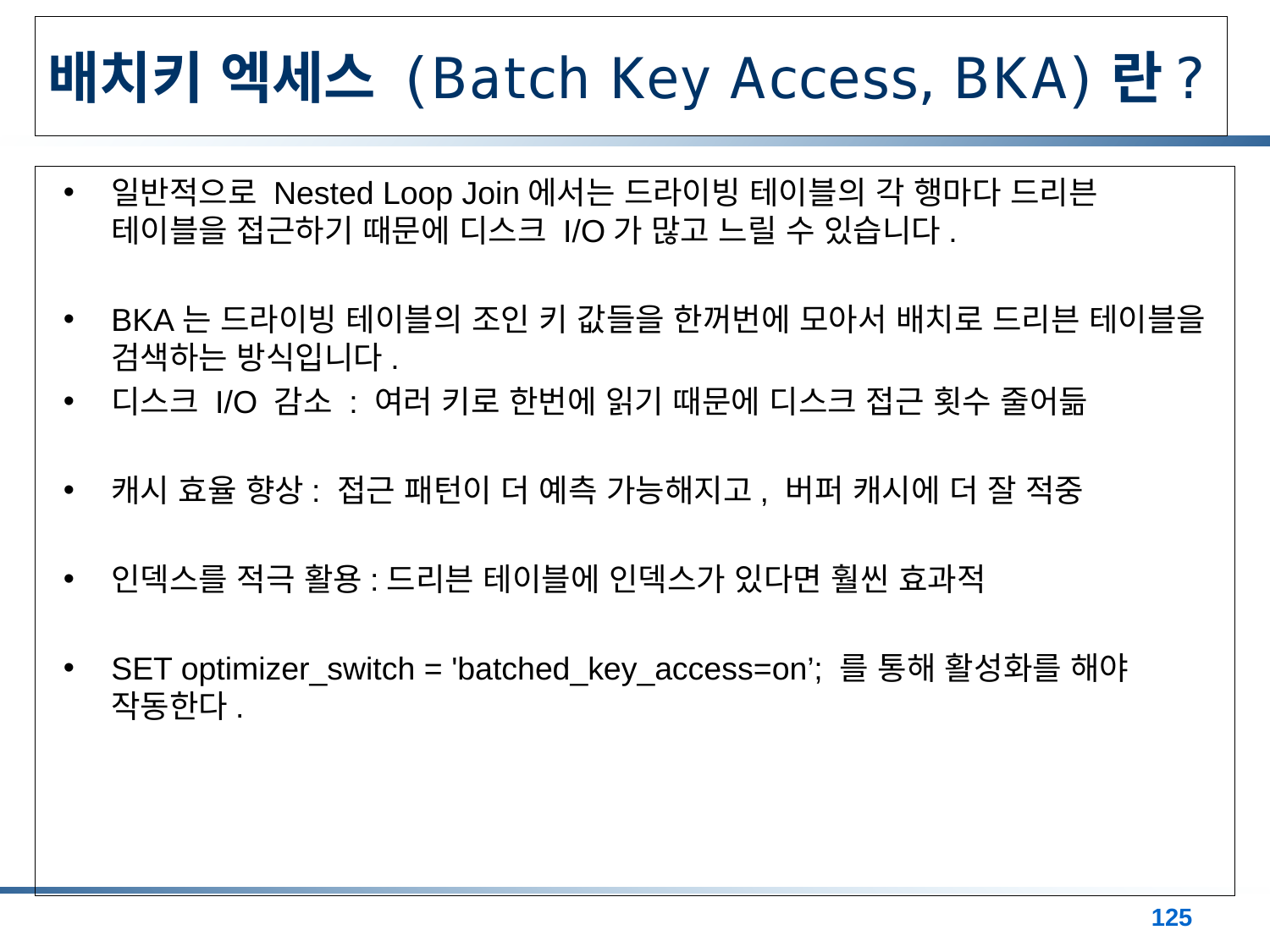

# 배치키 엑세스 (Batch Key Access, BKA)란?
일반적으로 Nested Loop Join에서는 드라이빙 테이블의 각 행마다 드리븐 테이블을 접근하기 때문에 디스크 I/O가 많고 느릴 수 있습니다.

BKA는 드라이빙 테이블의 조인 키 값들을 한꺼번에 모아서 배치로 드리븐 테이블을 검색하는 방식입니다.
디스크 I/O 감소 : 여러 키로 한번에 읽기 때문에 디스크 접근 횟수 줄어듦

캐시 효율 향상: 접근 패턴이 더 예측 가능해지고, 버퍼 캐시에 더 잘 적중

인덱스를 적극 활용:드리븐 테이블에 인덱스가 있다면 훨씬 효과적

SET optimizer_switch = 'batched_key_access=on’; 를 통해 활성화를 해야 작동한다.